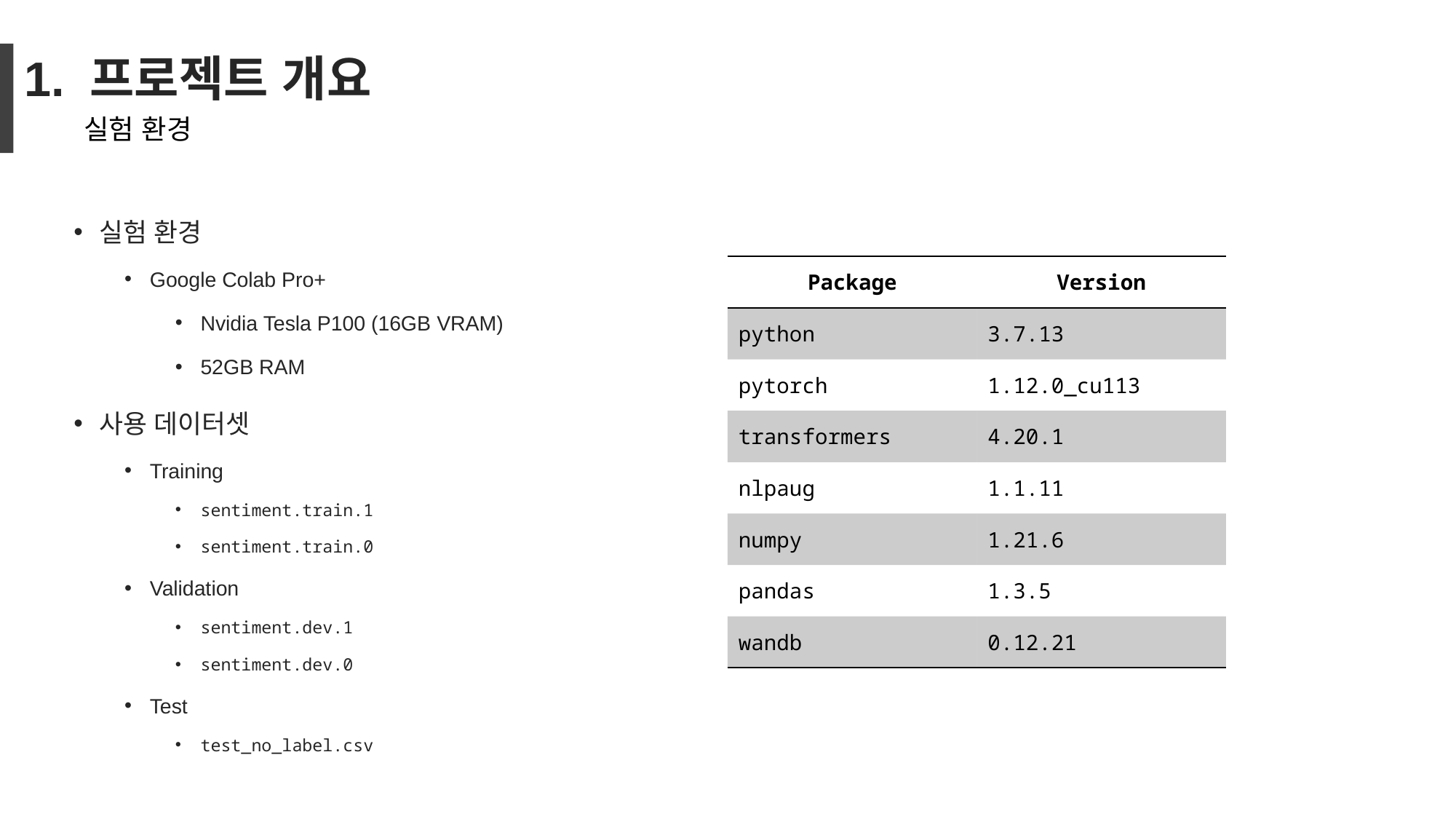

# 1. 프로젝트 개요
실험 환경
실험 환경
Google Colab Pro+
Nvidia Tesla P100 (16GB VRAM)
52GB RAM
사용 데이터셋
Training
sentiment.train.1
sentiment.train.0
Validation
sentiment.dev.1
sentiment.dev.0
Test
test_no_label.csv

| Package | Version |
| --- | --- |
| python | 3.7.13 |
| pytorch | 1.12.0\_cu113 |
| transformers | 4.20.1 |
| nlpaug | 1.1.11 |
| numpy | 1.21.6 |
| pandas | 1.3.5 |
| wandb | 0.12.21 |